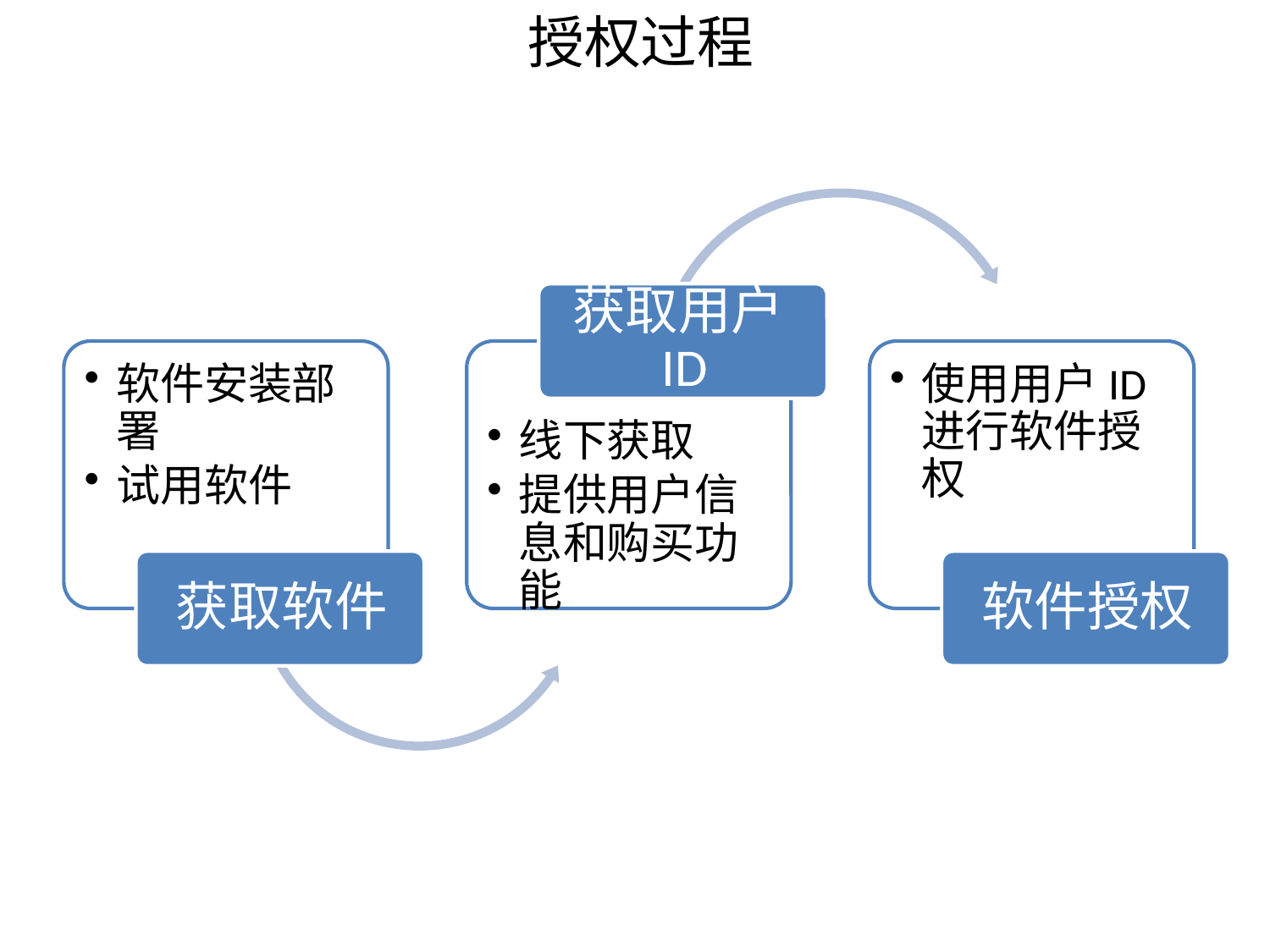

# 授权过程
软件安装部署
试用软件

获取软件
线下获取
提供用户信息和购买功能
获取用户ID
使用用户ID进行软件授权
软件授权